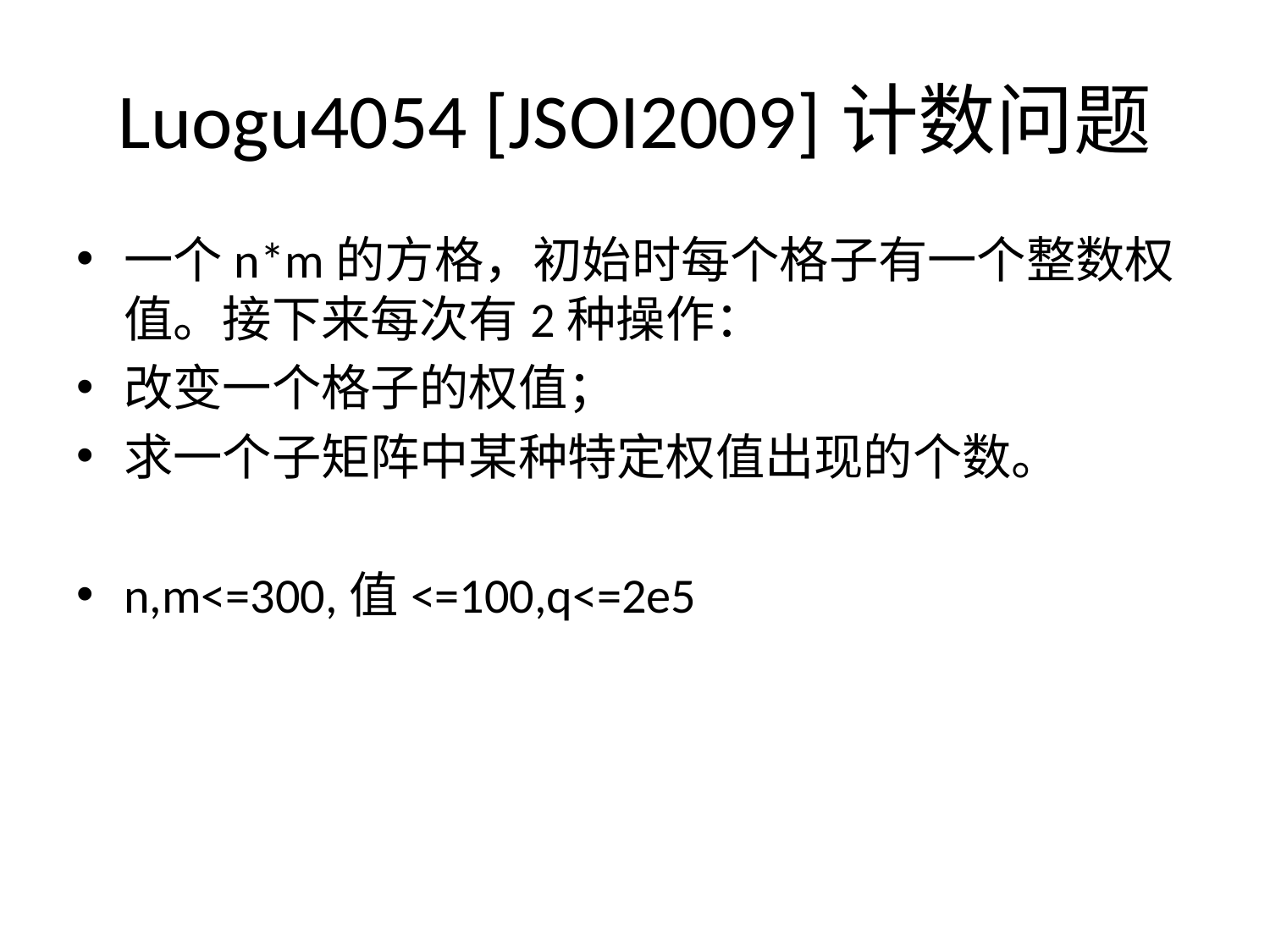

# Luogu4054 [JSOI2009]计数问题
一个n*m的方格，初始时每个格子有一个整数权值。接下来每次有2种操作：
改变一个格子的权值；
求一个子矩阵中某种特定权值出现的个数。

n,m<=300,值<=100,q<=2e5